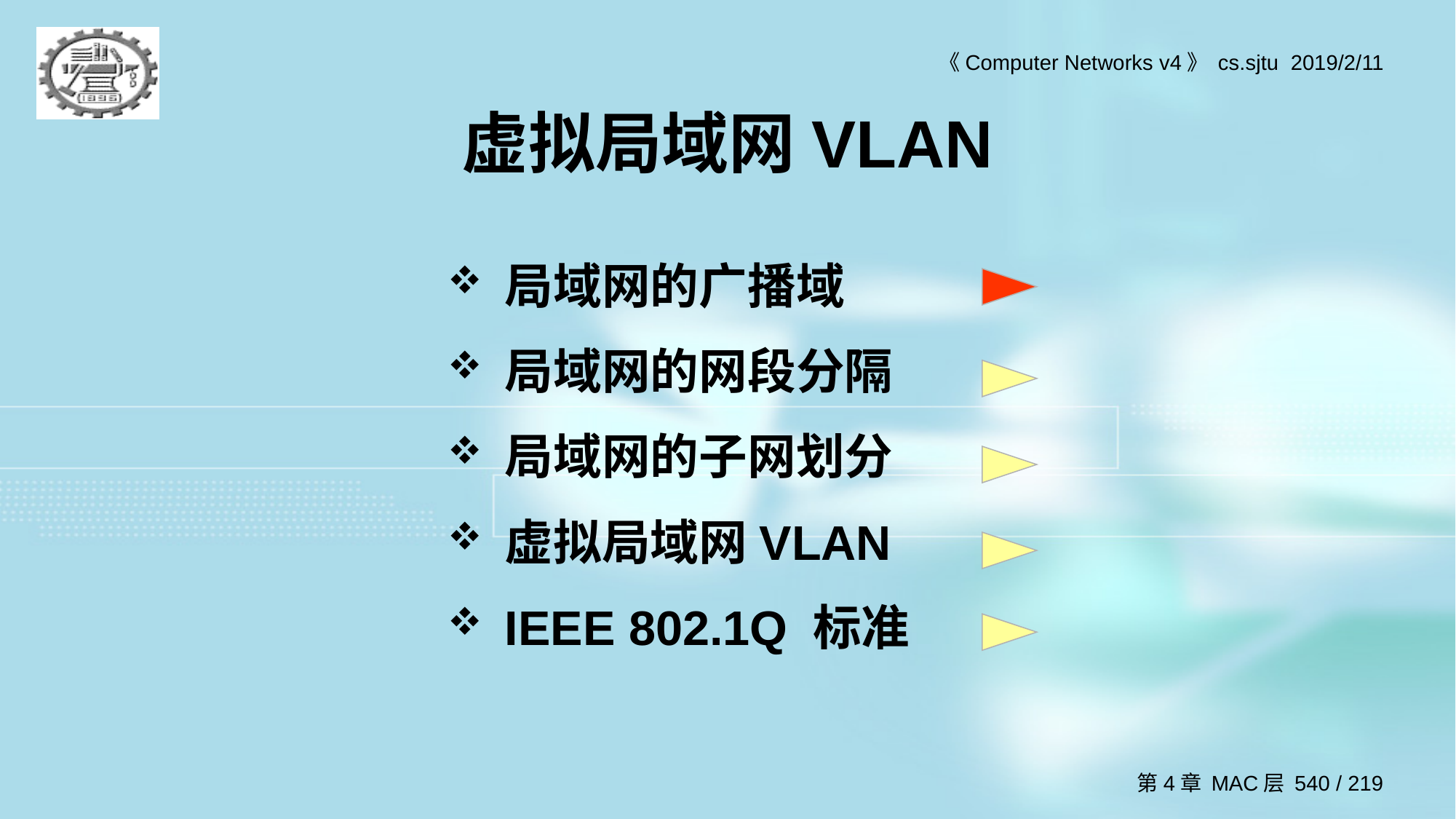

# 虚拟局域网VLAN
局域网的广播域
局域网的网段分隔
局域网的子网划分
虚拟局域网VLAN
IEEE 802.1Q 标准